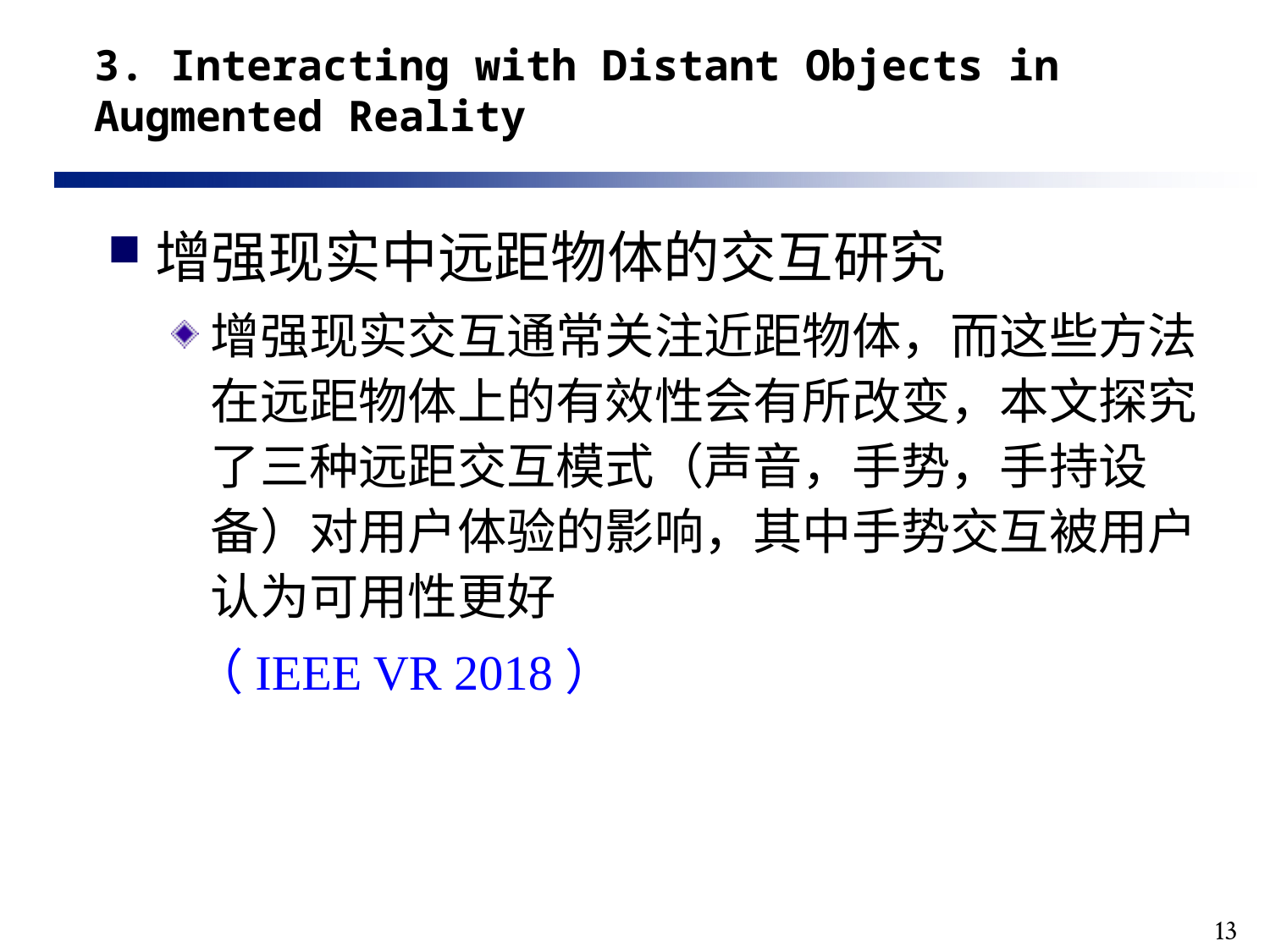

# 3. Interacting with Distant Objects in Augmented Reality
增强现实中远距物体的交互研究
增强现实交互通常关注近距物体，而这些方法在远距物体上的有效性会有所改变，本文探究了三种远距交互模式（声音，手势，手持设备）对用户体验的影响，其中手势交互被用户认为可用性更好
 （IEEE VR 2018）